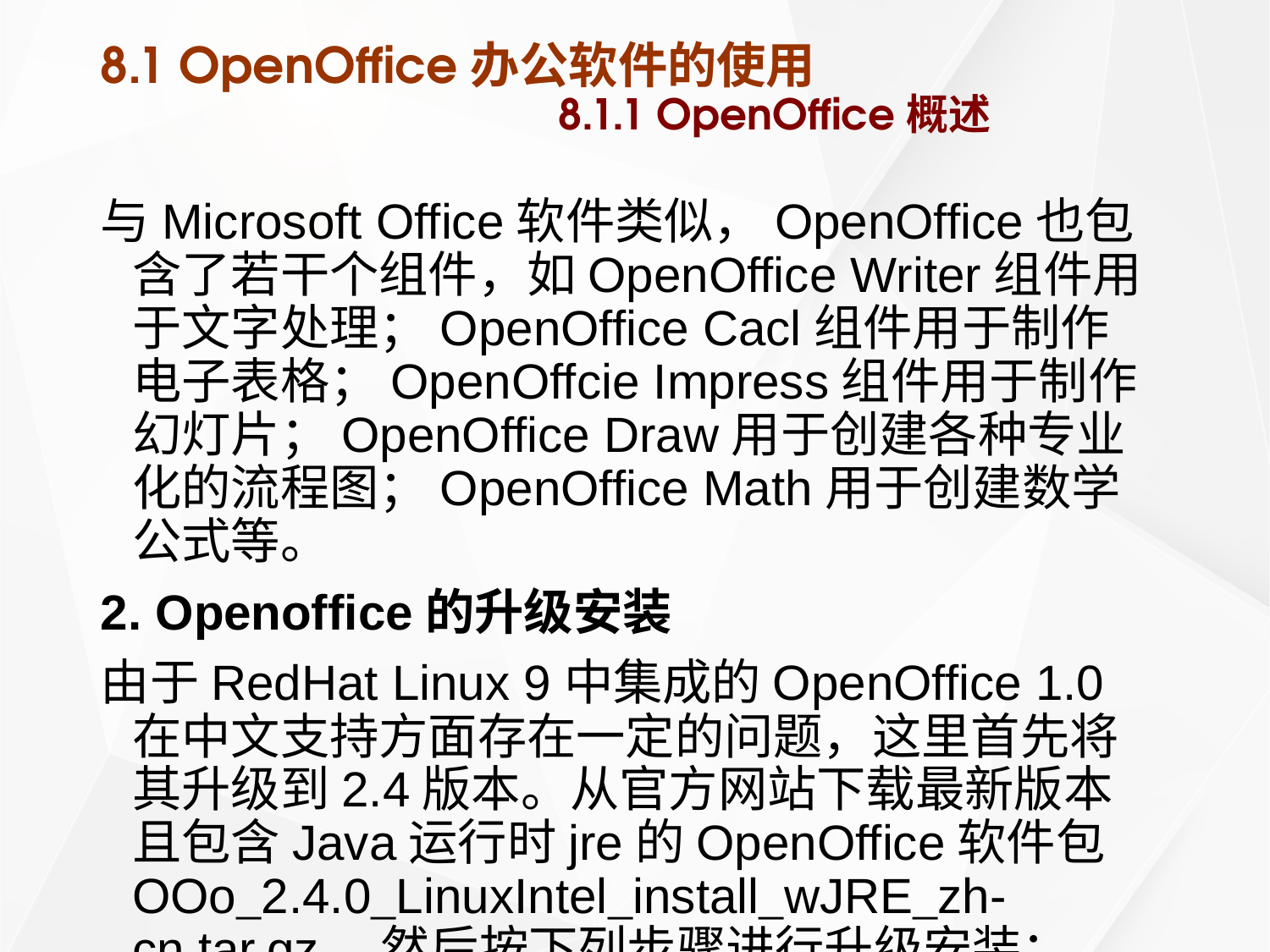

# 8.1 OpenOffice办公软件的使用 8.1.1 OpenOffice概述
与Microsoft Office软件类似，OpenOffice也包含了若干个组件，如OpenOffice Writer组件用于文字处理；OpenOffice Cacl组件用于制作电子表格；OpenOffcie Impress组件用于制作幻灯片；OpenOffice Draw用于创建各种专业化的流程图；OpenOffice Math用于创建数学公式等。
2. Openoffice的升级安装
由于RedHat Linux 9中集成的OpenOffice 1.0在中文支持方面存在一定的问题，这里首先将其升级到2.4版本。从官方网站下载最新版本且包含Java运行时jre的OpenOffice软件包OOo_2.4.0_LinuxIntel_install_wJRE_zh-cn.tar.gz，然后按下列步骤进行升级安装：